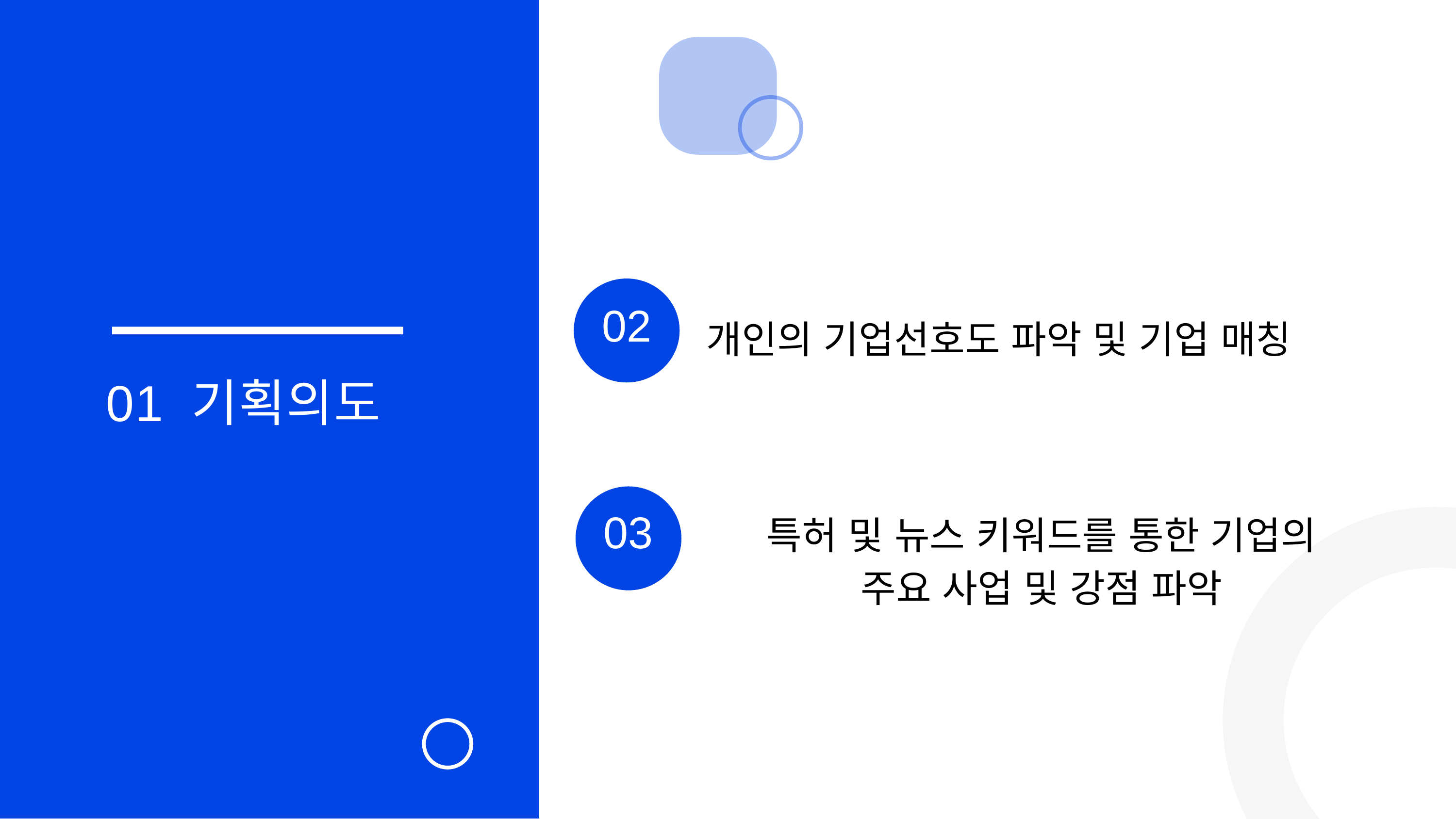

02
개인의 기업선호도 파악 및 기업 매칭

01 기획의도

03
특허 및 뉴스 키워드를 통한 기업의
주요 사업 및 강점 파악